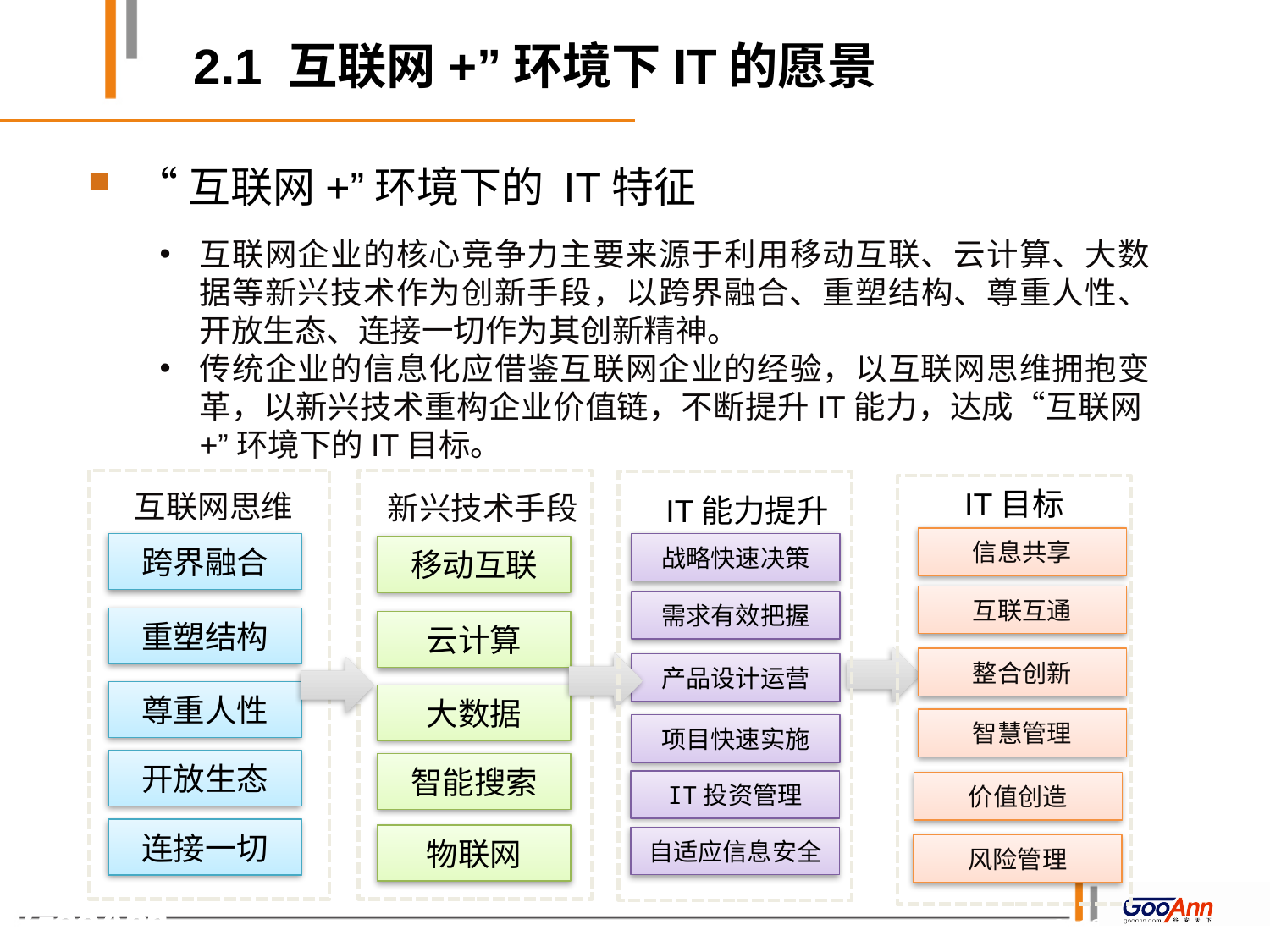

2.1 互联网+”环境下IT的愿景
“互联网+”环境下的 IT特征
互联网企业的核心竞争力主要来源于利用移动互联、云计算、大数据等新兴技术作为创新手段，以跨界融合、重塑结构、尊重人性、开放生态、连接一切作为其创新精神。
传统企业的信息化应借鉴互联网企业的经验，以互联网思维拥抱变革，以新兴技术重构企业价值链，不断提升IT能力，达成“互联网+”环境下的IT目标。

IT目标
互联网思维
新兴技术手段
IT能力提升
信息共享
跨界融合
战略快速决策
移动互联
互联互通
需求有效把握
重塑结构
云计算

整合创新

产品设计运营

尊重人性
大数据
智慧管理
项目快速实施
开放生态
智能搜索
IT投资管理
价值创造
连接一切
物联网
自适应信息安全
风险管理